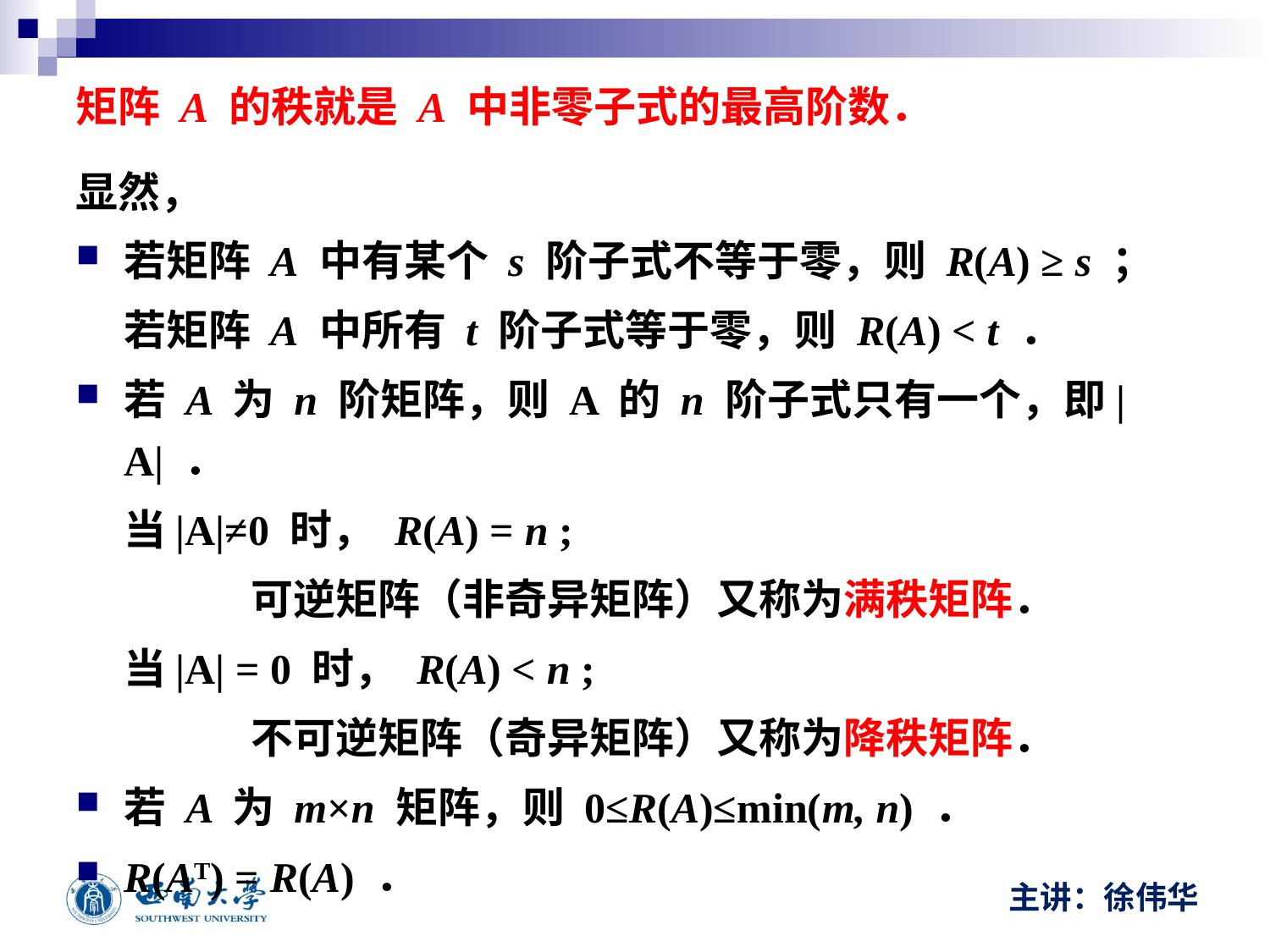

矩阵 A 的秩就是 A 中非零子式的最高阶数．
显然，
若矩阵 A 中有某个 s 阶子式不等于零，则 R(A) ≥ s ；
	若矩阵 A 中所有 t 阶子式等于零，则 R(A) < t ．
若 A 为 n 阶矩阵，则 A 的 n 阶子式只有一个，即|A| ．
	当|A|≠0 时， R(A) = n ;
		可逆矩阵（非奇异矩阵）又称为满秩矩阵．
	当|A| = 0 时， R(A) < n ;
		不可逆矩阵（奇异矩阵）又称为降秩矩阵．
若 A 为 m×n 矩阵，则 0≤R(A)≤min(m, n) ．
R(AT) = R(A) ．